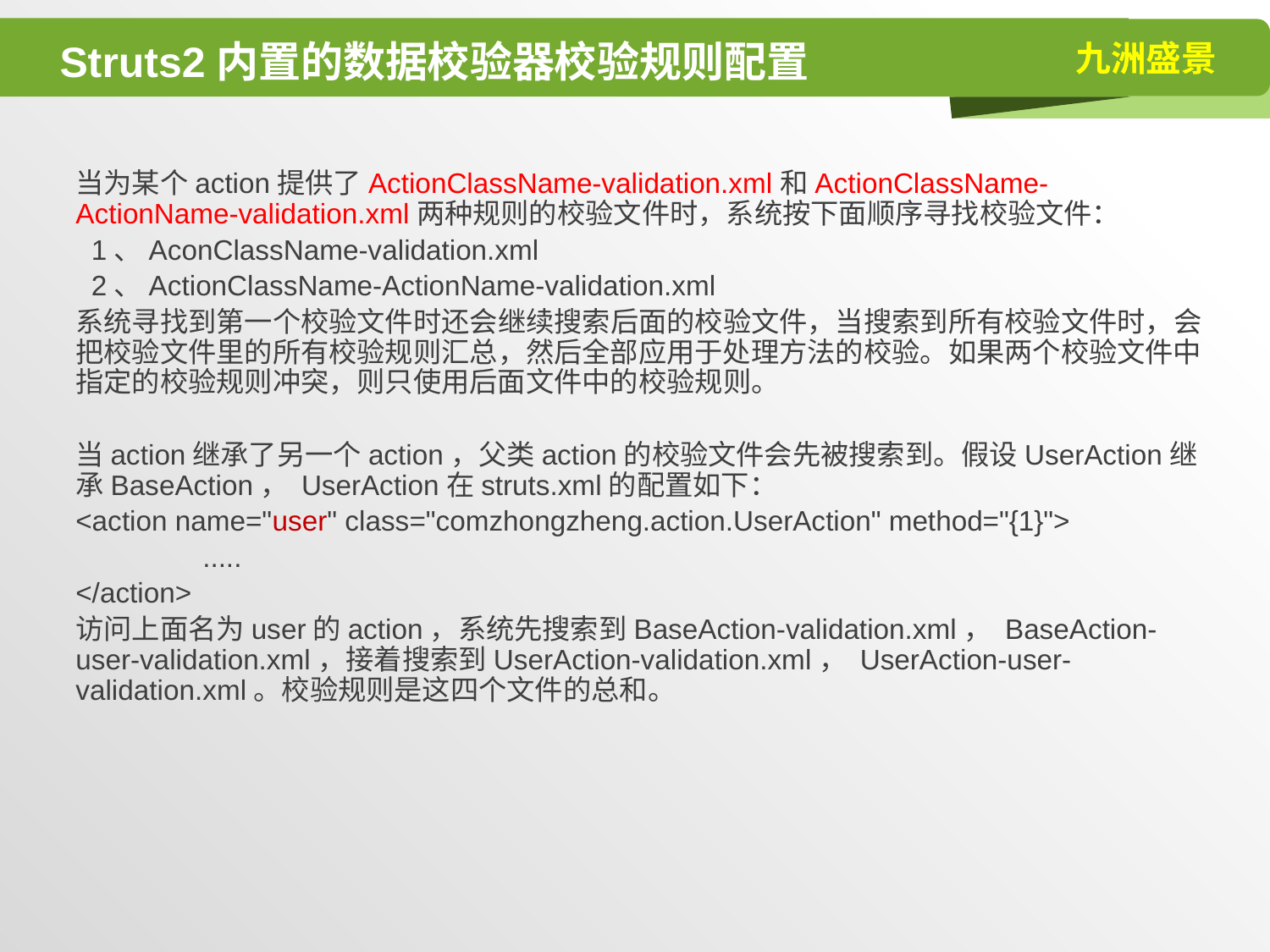

# Struts2内置的数据校验器校验规则配置
当为某个action提供了ActionClassName-validation.xml和ActionClassName-ActionName-validation.xml两种规则的校验文件时，系统按下面顺序寻找校验文件：
  1、AconClassName-validation.xml
  2、ActionClassName-ActionName-validation.xml
系统寻找到第一个校验文件时还会继续搜索后面的校验文件，当搜索到所有校验文件时，会把校验文件里的所有校验规则汇总，然后全部应用于处理方法的校验。如果两个校验文件中指定的校验规则冲突，则只使用后面文件中的校验规则。

当action继承了另一个action，父类action的校验文件会先被搜索到。假设UserAction继承BaseAction， UserAction在struts.xml的配置如下：
<action name="user" class="comzhongzheng.action.UserAction" method="{1}">
	.....
</action>
访问上面名为user的action，系统先搜索到BaseAction-validation.xml， BaseAction-user-validation.xml，接着搜索到UserAction-validation.xml， UserAction-user-validation.xml。校验规则是这四个文件的总和。